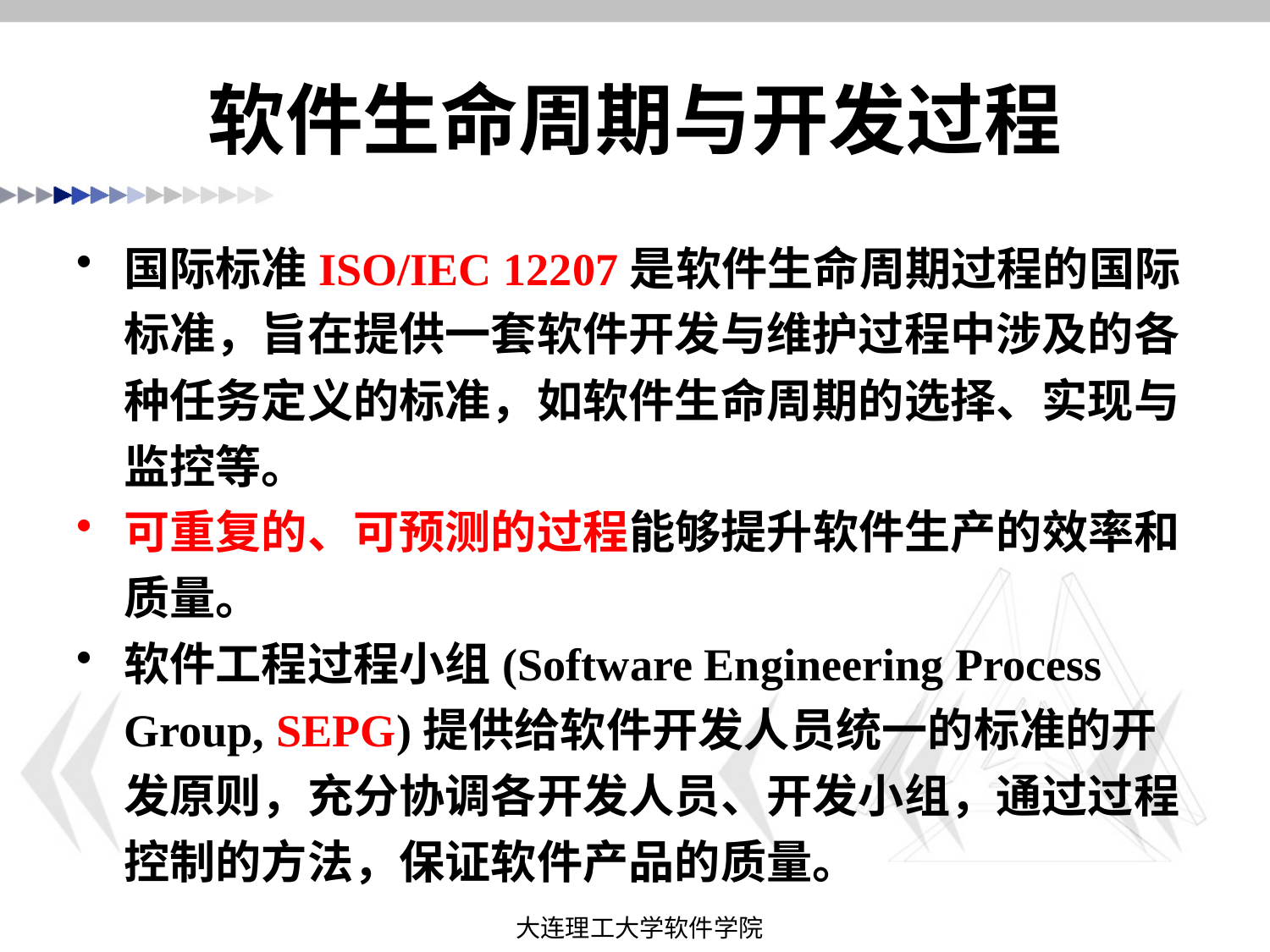

# 软件生命周期与开发过程
国际标准ISO/IEC 12207是软件生命周期过程的国际标准，旨在提供一套软件开发与维护过程中涉及的各种任务定义的标准，如软件生命周期的选择、实现与监控等。
可重复的、可预测的过程能够提升软件生产的效率和质量。
软件工程过程小组(Software Engineering Process Group, SEPG)提供给软件开发人员统一的标准的开发原则，充分协调各开发人员、开发小组，通过过程控制的方法，保证软件产品的质量。

大连理工大学软件学院
3